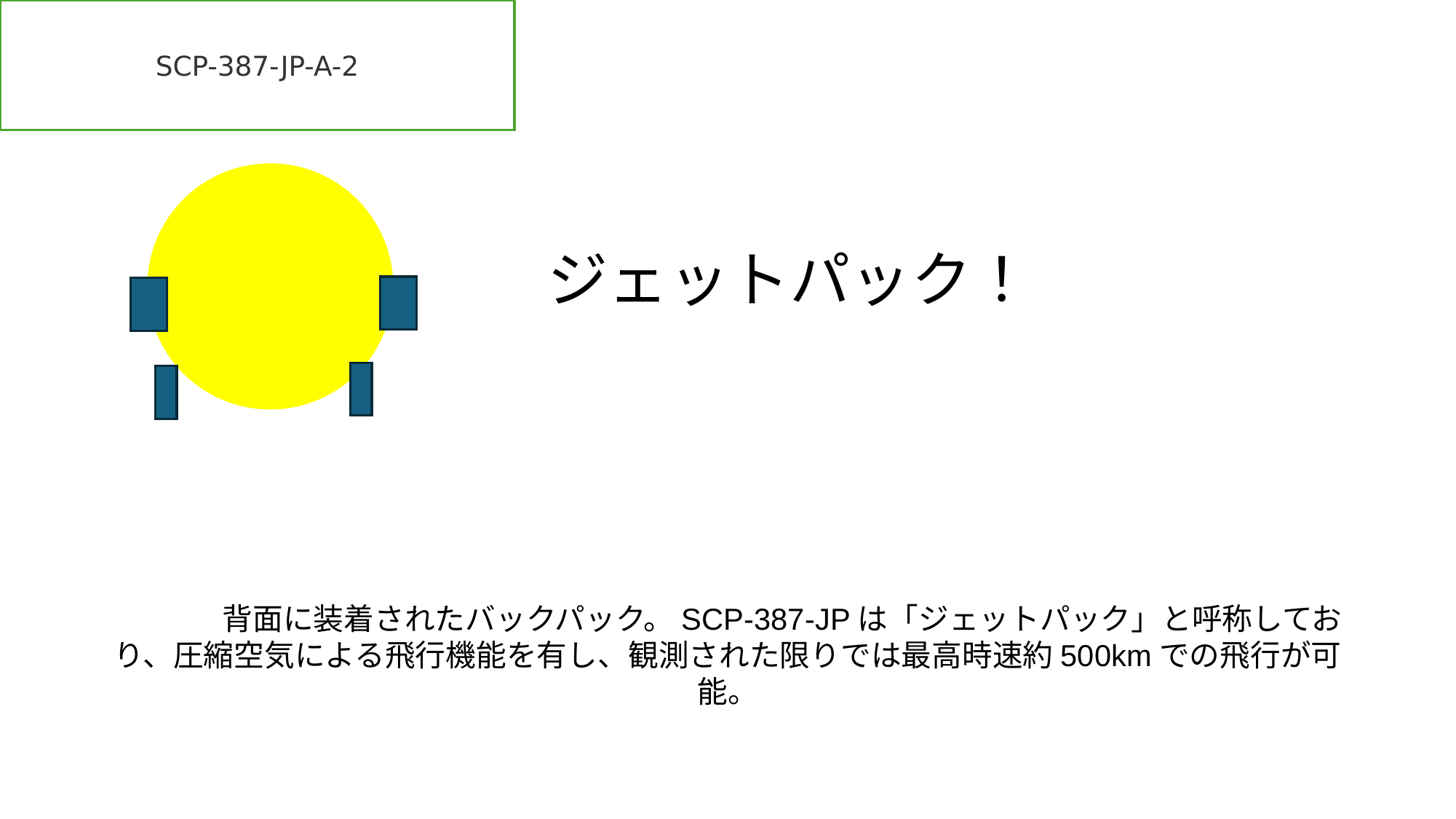

SCP-387-JP-A-2

ジェットパック！

	背面に装着されたバックパック。SCP-387-JPは「ジェットパック」と呼称しており、圧縮空気による飛行機能を有し、観測された限りでは最高時速約500kmでの飛行が可能。